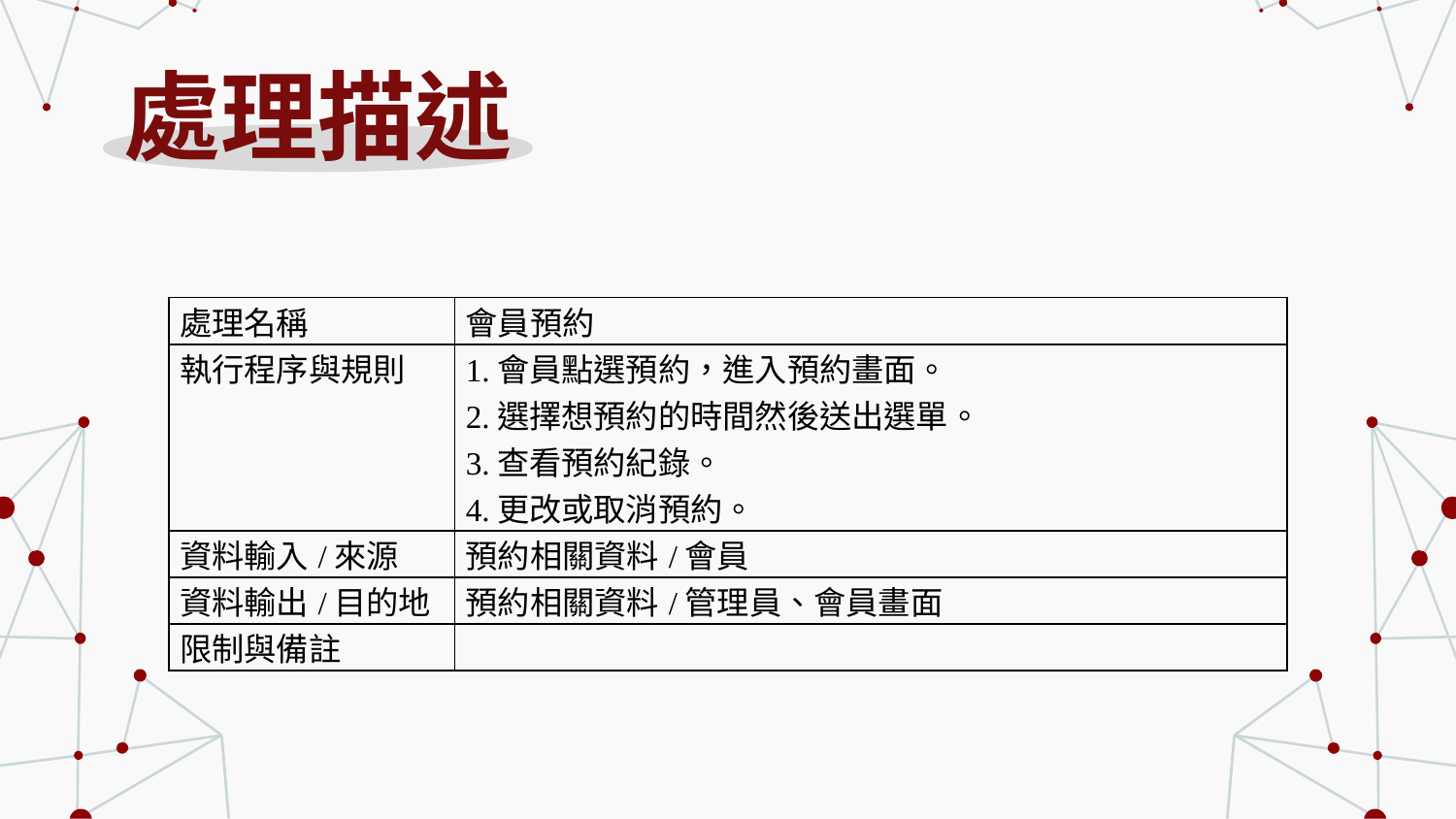

# 處理描述

| 處理名稱 | 會員預約 |
| --- | --- |
| 執行程序與規則 | 1.會員點選預約，進入預約畫面。 2.選擇想預約的時間然後送出選單。 3.查看預約紀錄。 4.更改或取消預約。 |
| 資料輸入/來源 | 預約相關資料/會員 |
| 資料輸出/目的地 | 預約相關資料/管理員、會員畫面 |
| 限制與備註 |  |